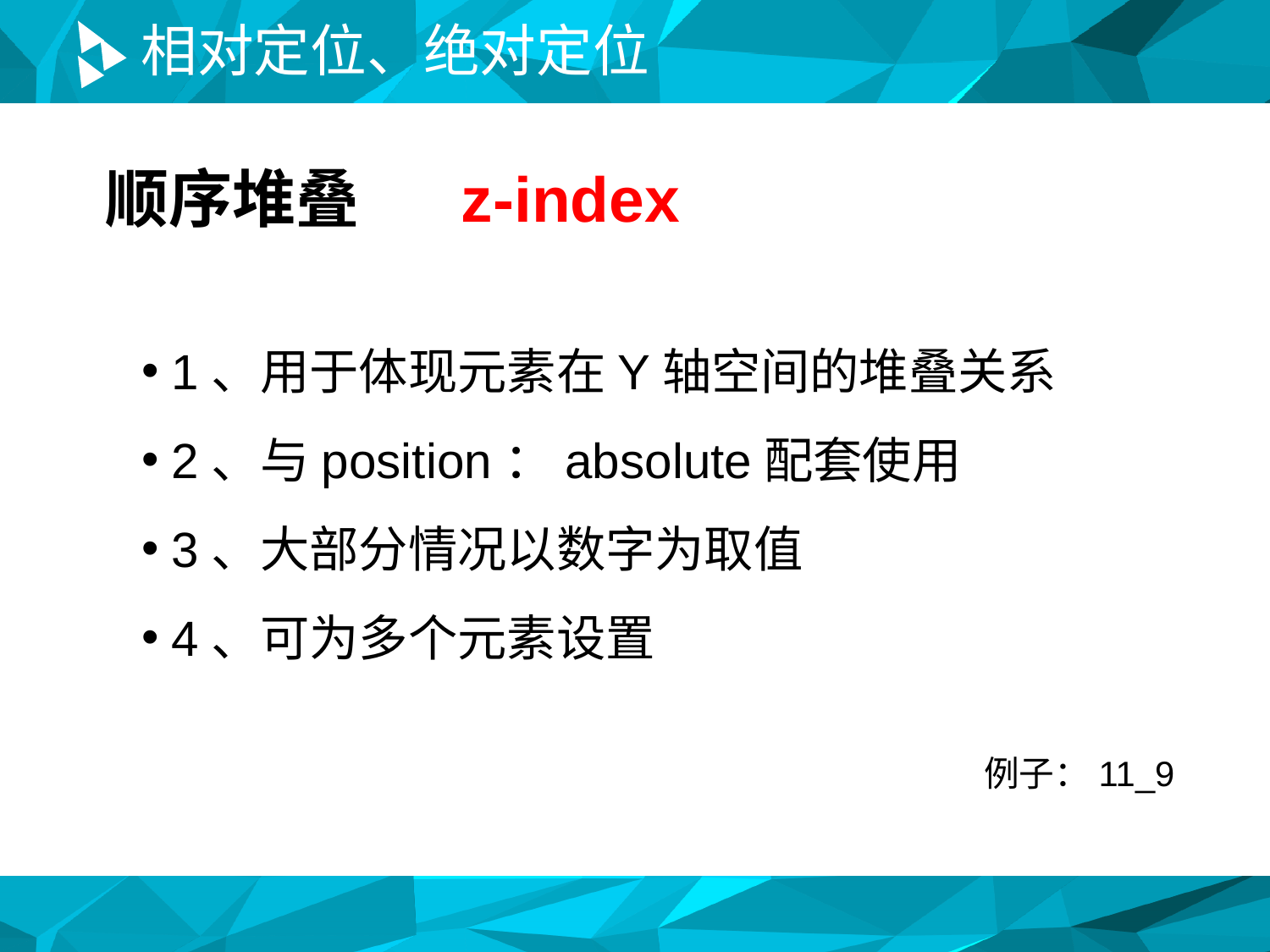

# 相对定位、绝对定位
顺序堆叠      z-index
1、用于体现元素在Y轴空间的堆叠关系
2、与position：absolute配套使用
3、大部分情况以数字为取值
4、可为多个元素设置
例子：11_9